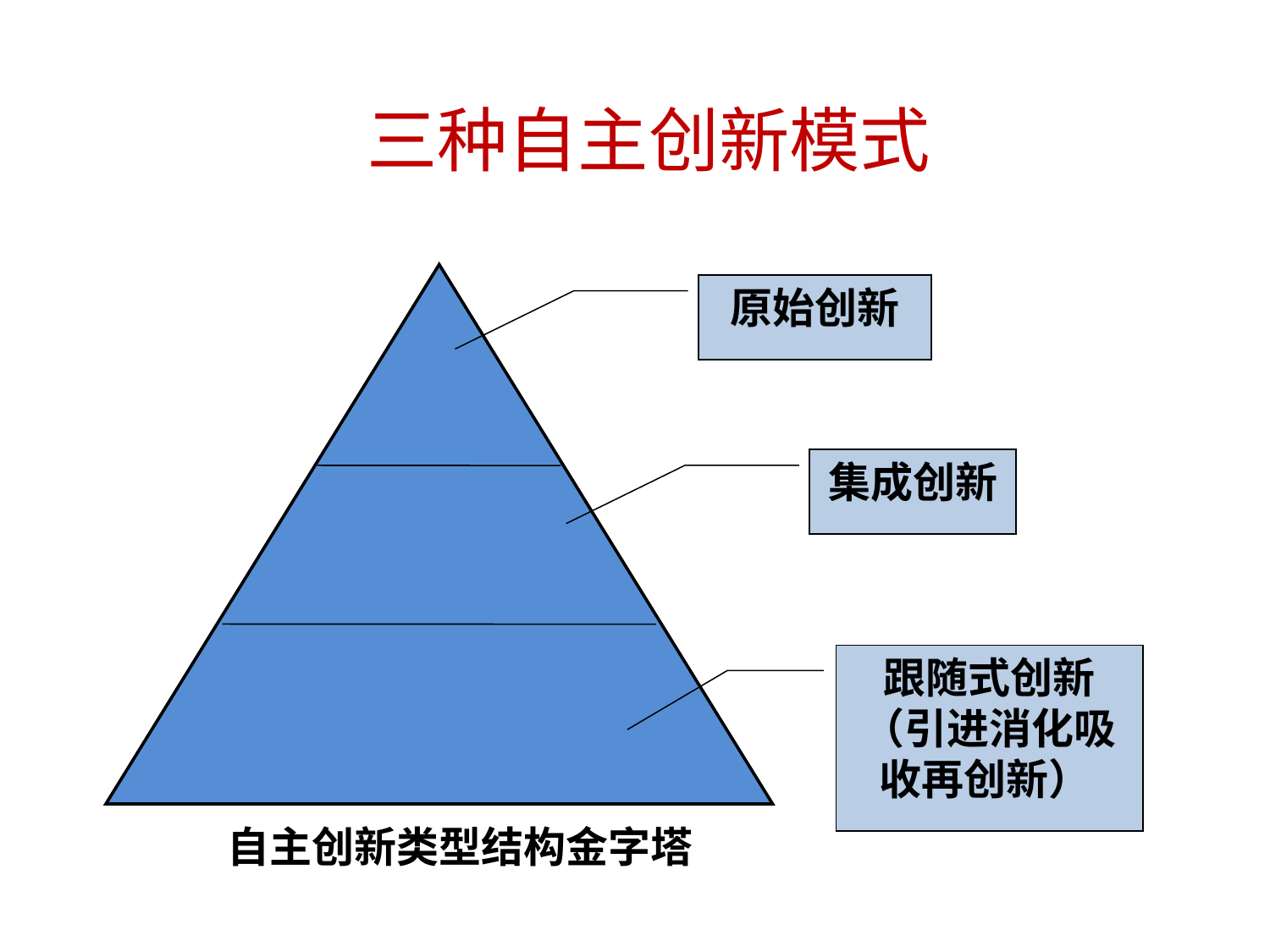

三种自主创新模式

原始创新
集成创新

跟随式创新（引进消化吸收再创新）
自主创新类型结构金字塔